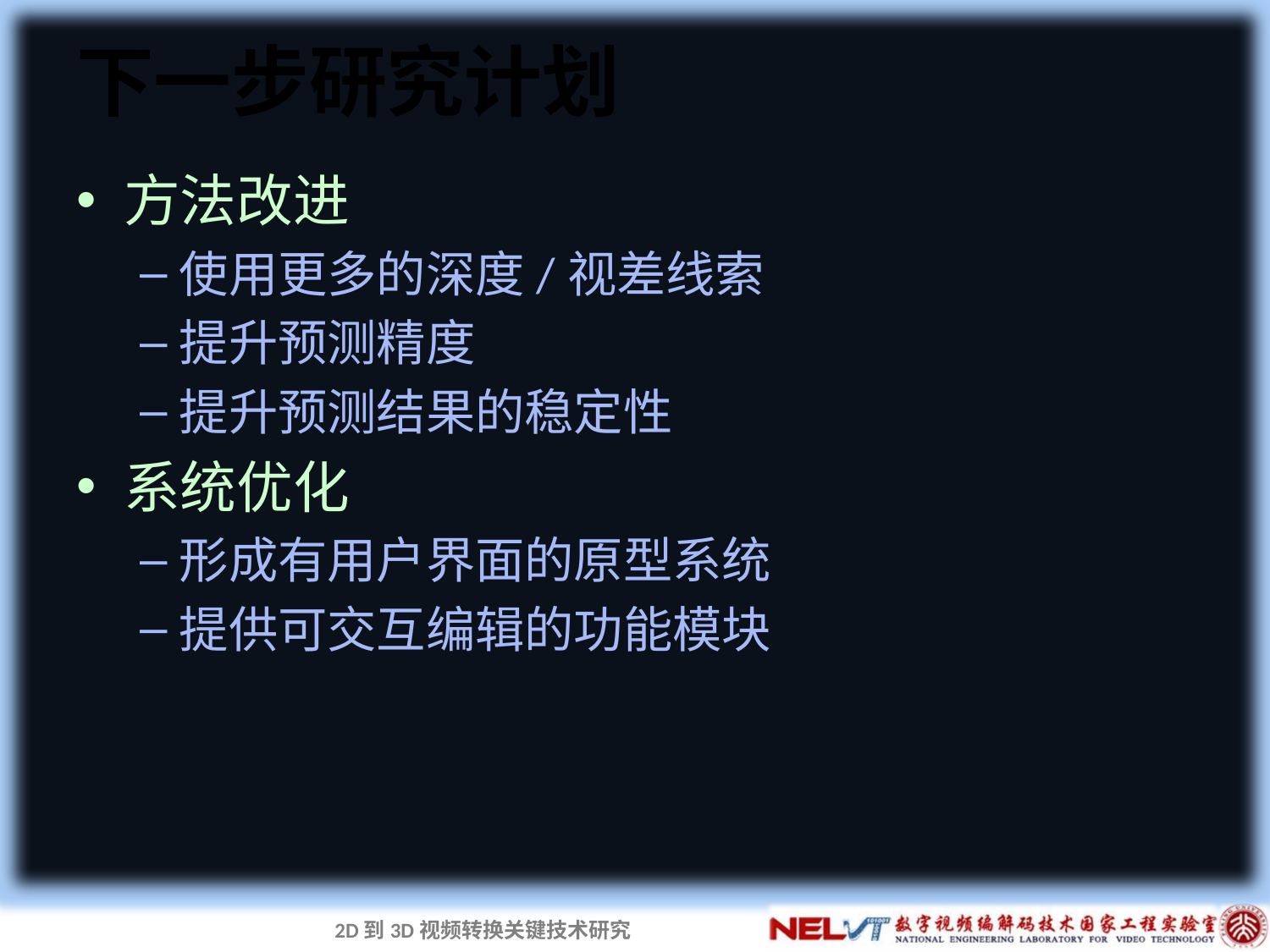

# 下一步研究计划
方法改进
使用更多的深度/视差线索
提升预测精度
提升预测结果的稳定性
系统优化
形成有用户界面的原型系统
提供可交互编辑的功能模块